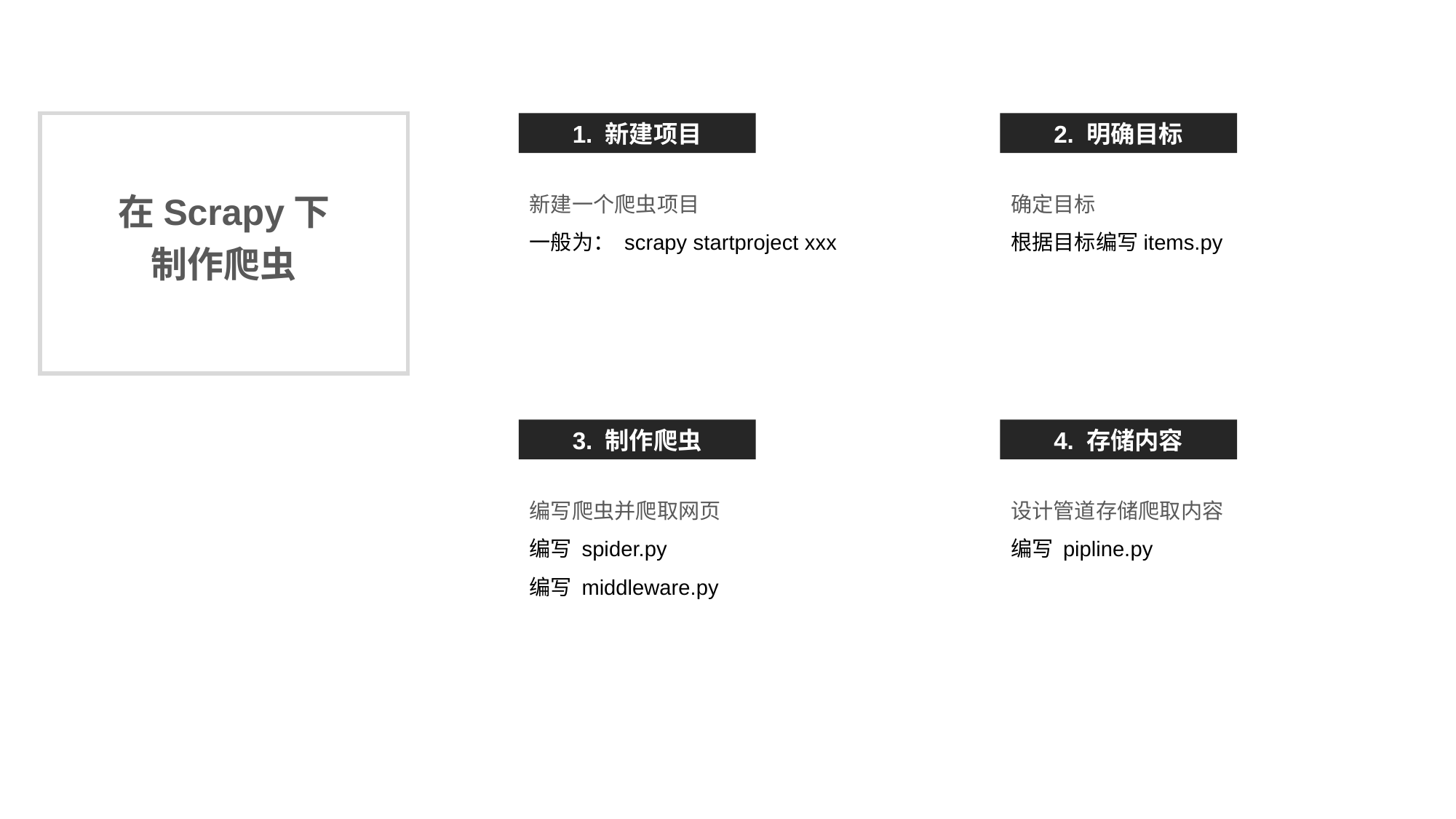

在Scrapy下
制作爬虫

1. 新建项目
2. 明确目标
新建一个爬虫项目
一般为： scrapy startproject xxx
确定目标
根据目标编写items.py
3. 制作爬虫
4. 存储内容
编写爬虫并爬取网页
编写 spider.py
编写 middleware.py
设计管道存储爬取内容
编写 pipline.py